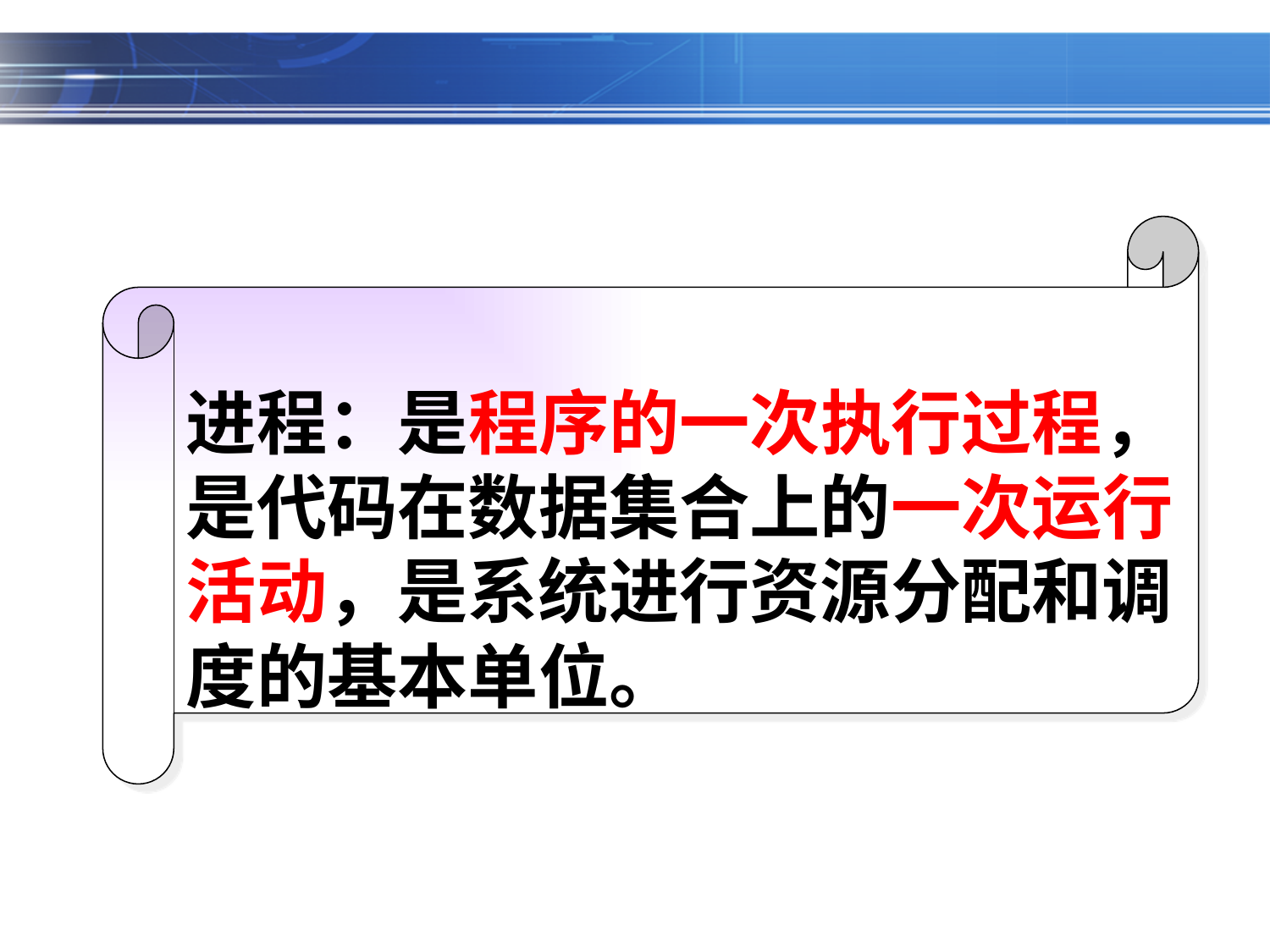

进程：是程序的一次执行过程，
是代码在数据集合上的一次运行
活动，是系统进行资源分配和调
度的基本单位。